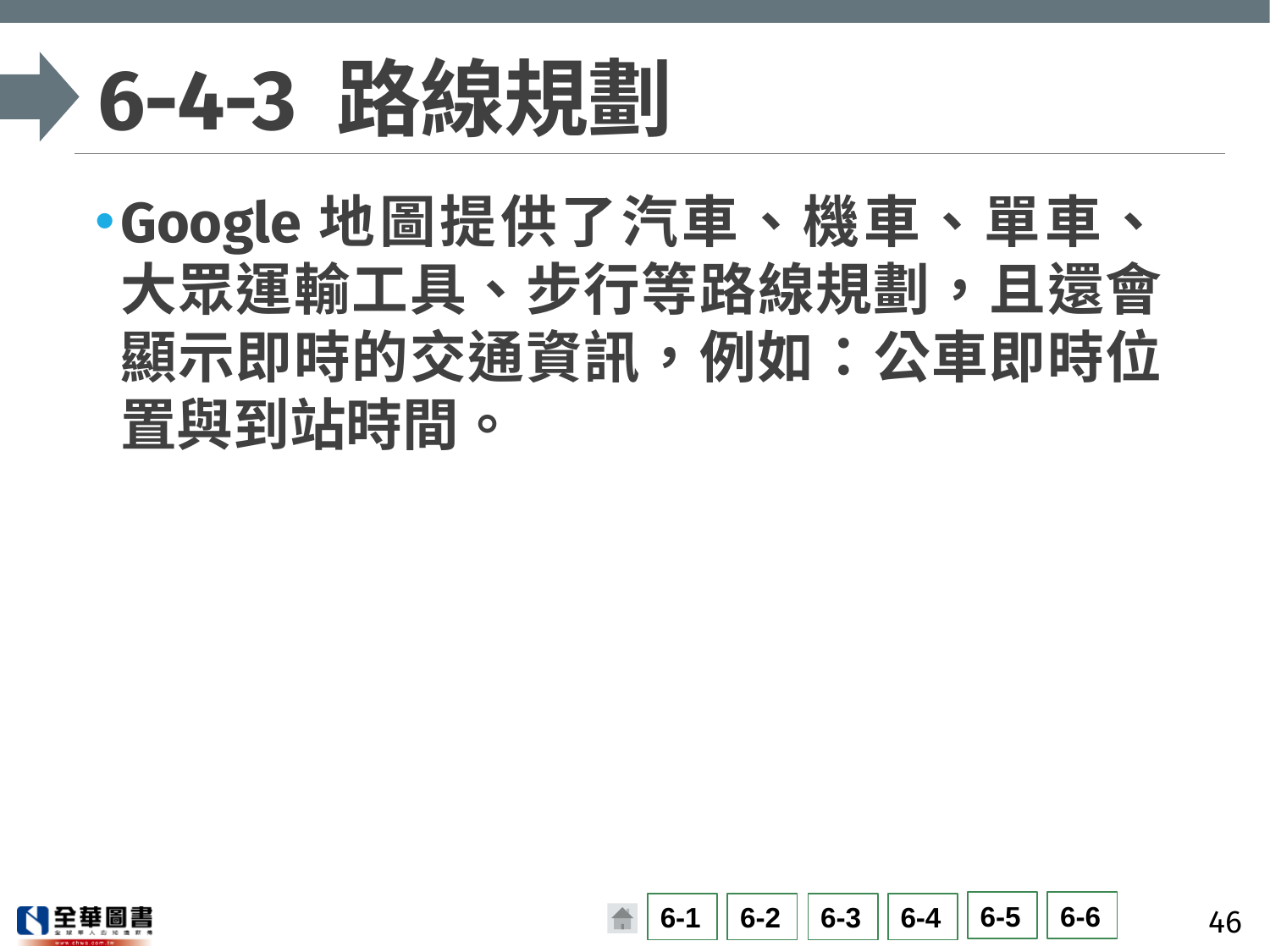

# 6-4-3 路線規劃
Google地圖提供了汽車、機車、單車、大眾運輸工具、步行等路線規劃，且還會顯示即時的交通資訊，例如：公車即時位置與到站時間。
46